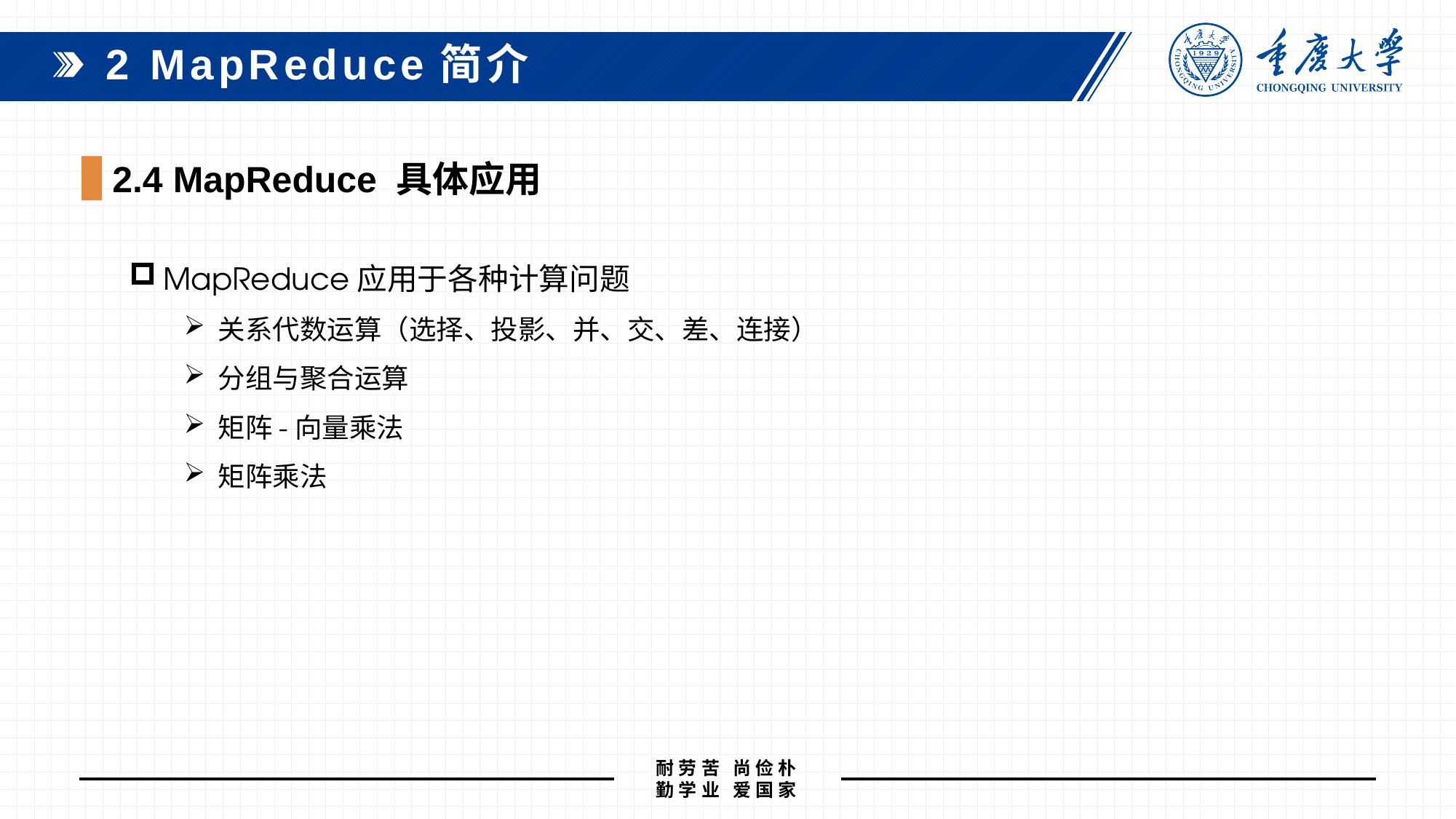

2 MapReduce简介

2.4 MapReduce 具体应用
MapReduce应用于各种计算问题
关系代数运算（选择、投影、并、交、差、连接）
分组与聚合运算
矩阵-向量乘法
矩阵乘法